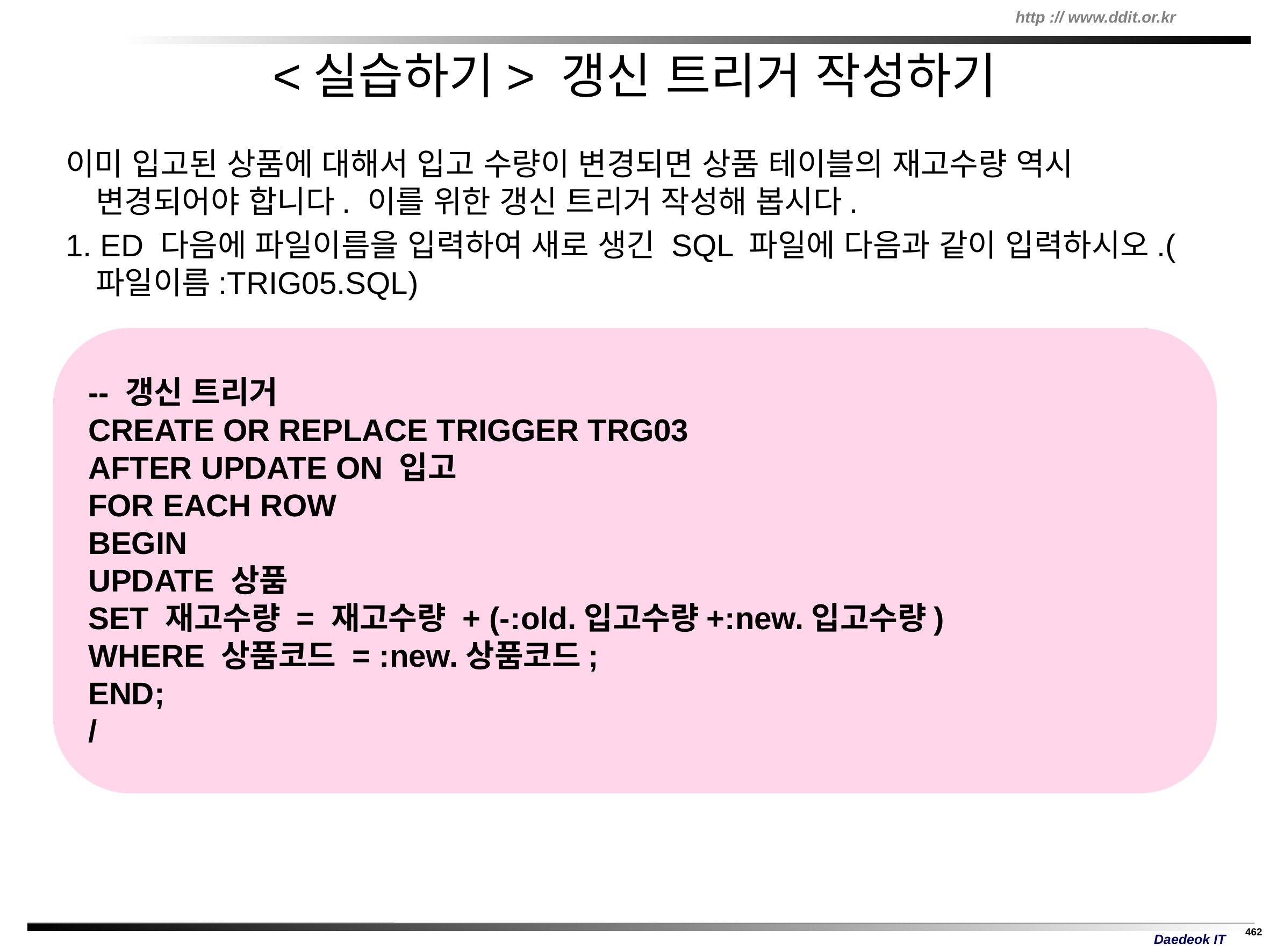

# <실습하기> 갱신 트리거 작성하기
이미 입고된 상품에 대해서 입고 수량이 변경되면 상품 테이블의 재고수량 역시 변경되어야 합니다. 이를 위한 갱신 트리거 작성해 봅시다.
1. ED 다음에 파일이름을 입력하여 새로 생긴 SQL 파일에 다음과 같이 입력하시오.(파일이름:TRIG05.SQL)
-- 갱신 트리거
CREATE OR REPLACE TRIGGER TRG03
AFTER UPDATE ON 입고
FOR EACH ROW
BEGIN
UPDATE 상품
SET 재고수량 = 재고수량 + (-:old.입고수량+:new.입고수량)
WHERE 상품코드 = :new.상품코드;
END;
/